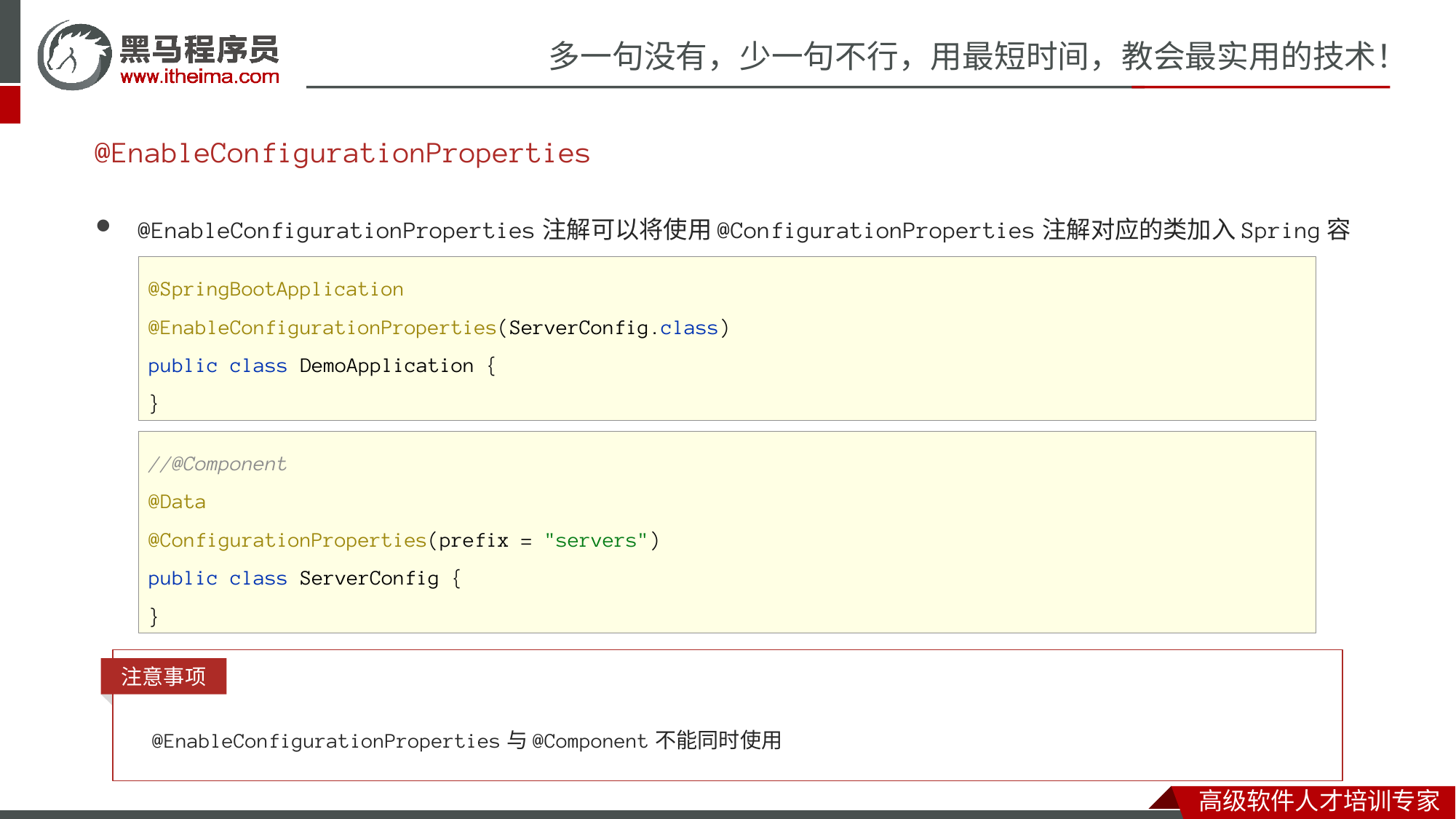

# @EnableConfigurationProperties
@EnableConfigurationProperties注解可以将使用@ConfigurationProperties注解对应的类加入Spring容器管控

@SpringBootApplication
@EnableConfigurationProperties(ServerConfig.class)
public class DemoApplication {
}
//@Component
@Data
@ConfigurationProperties(prefix = "servers")
public class ServerConfig {
}

注意事项

@EnableConfigurationProperties与@Component不能同时使用